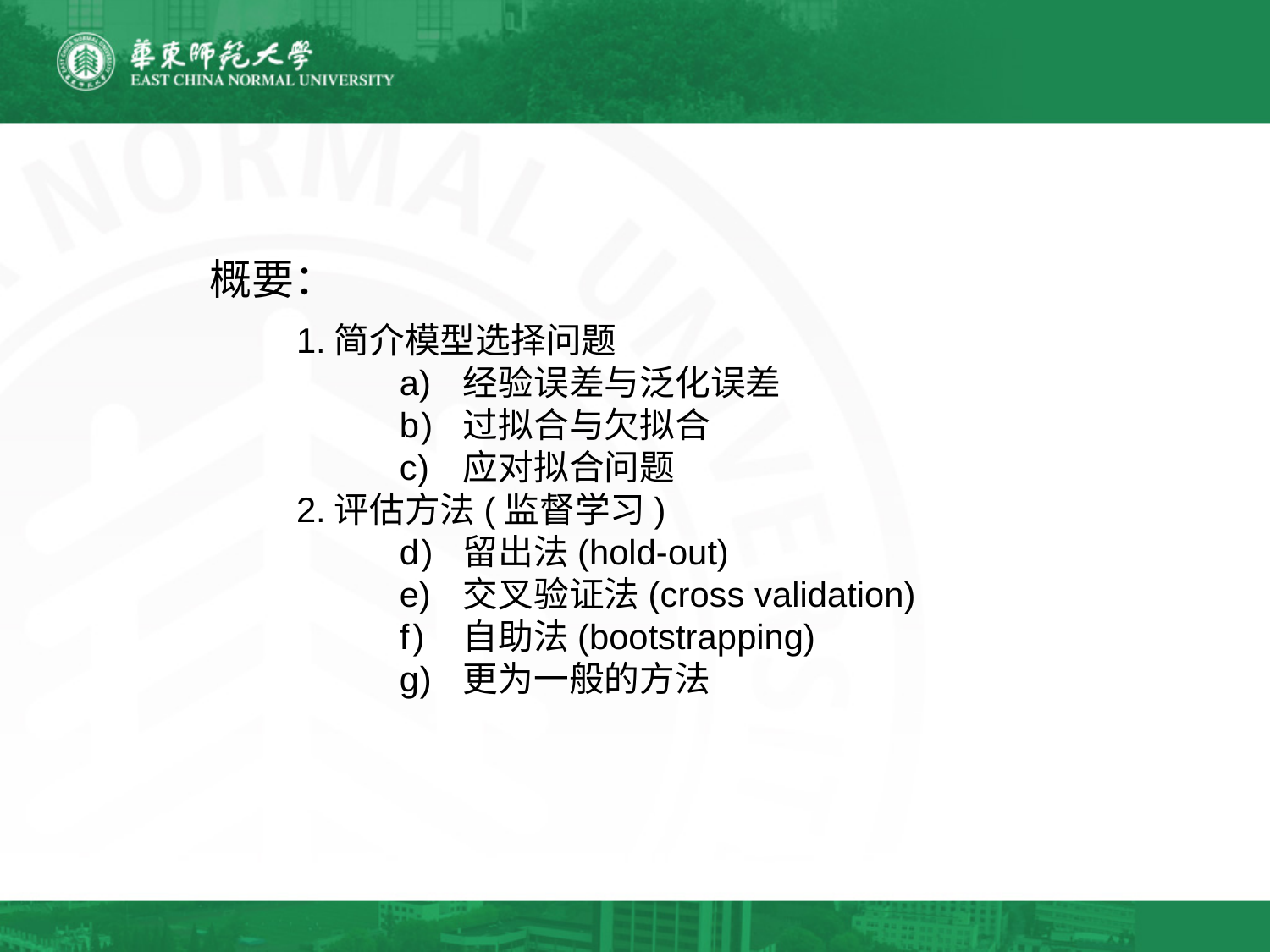

概要：
1.简介模型选择问题
经验误差与泛化误差
过拟合与欠拟合
应对拟合问题
2.评估方法(监督学习)
留出法(hold-out)
交叉验证法(cross validation)
自助法(bootstrapping)
更为一般的方法